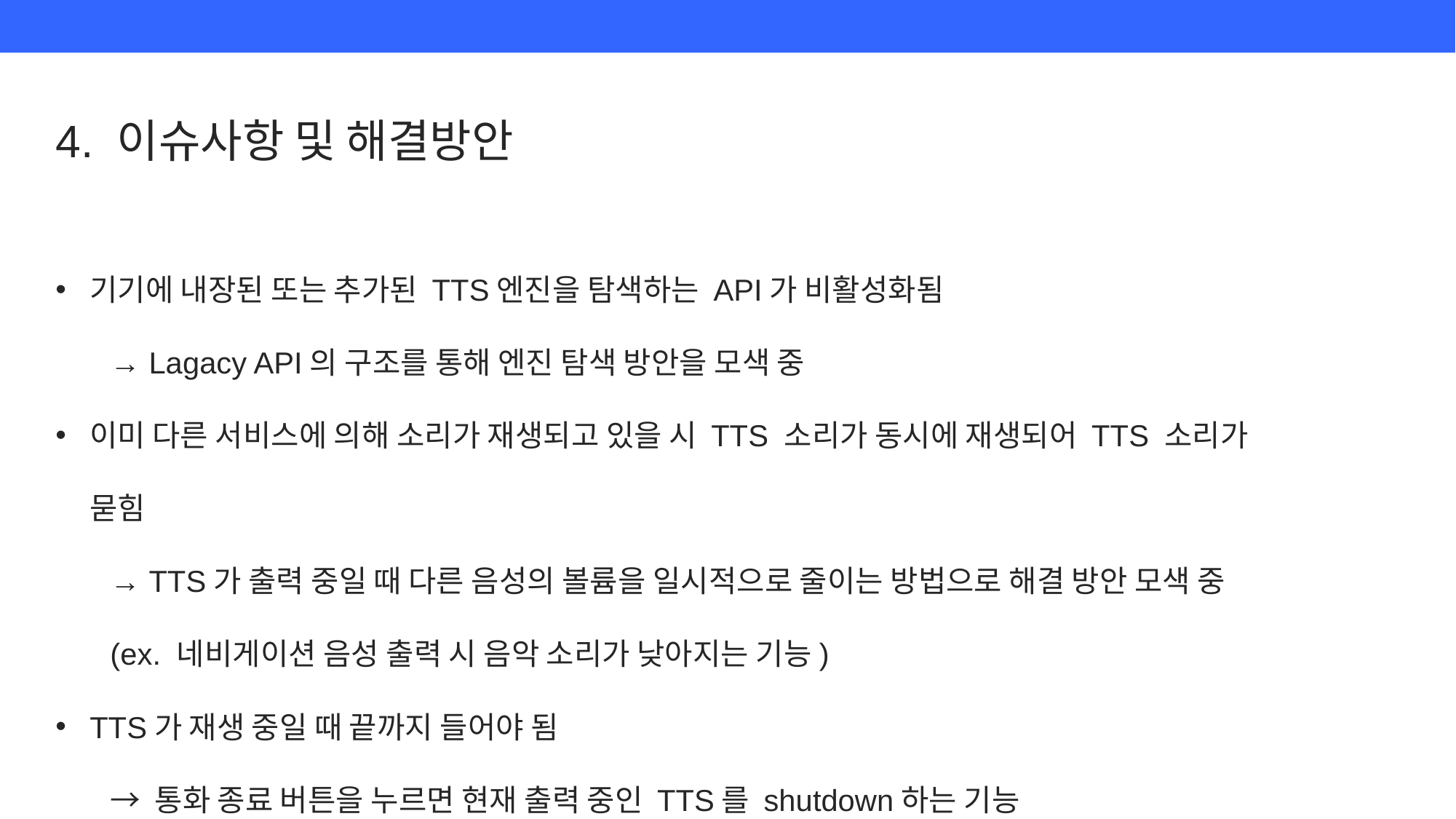

4. 이슈사항 및 해결방안
기기에 내장된 또는 추가된 TTS엔진을 탐색하는 API가 비활성화됨
→ Lagacy API의 구조를 통해 엔진 탐색 방안을 모색 중
이미 다른 서비스에 의해 소리가 재생되고 있을 시 TTS 소리가 동시에 재생되어 TTS 소리가 묻힘
→ TTS가 출력 중일 때 다른 음성의 볼륨을 일시적으로 줄이는 방법으로 해결 방안 모색 중(ex. 네비게이션 음성 출력 시 음악 소리가 낮아지는 기능)
TTS가 재생 중일 때 끝까지 들어야 됨
→ 통화 종료 버튼을 누르면 현재 출력 중인 TTS를 shutdown하는 기능